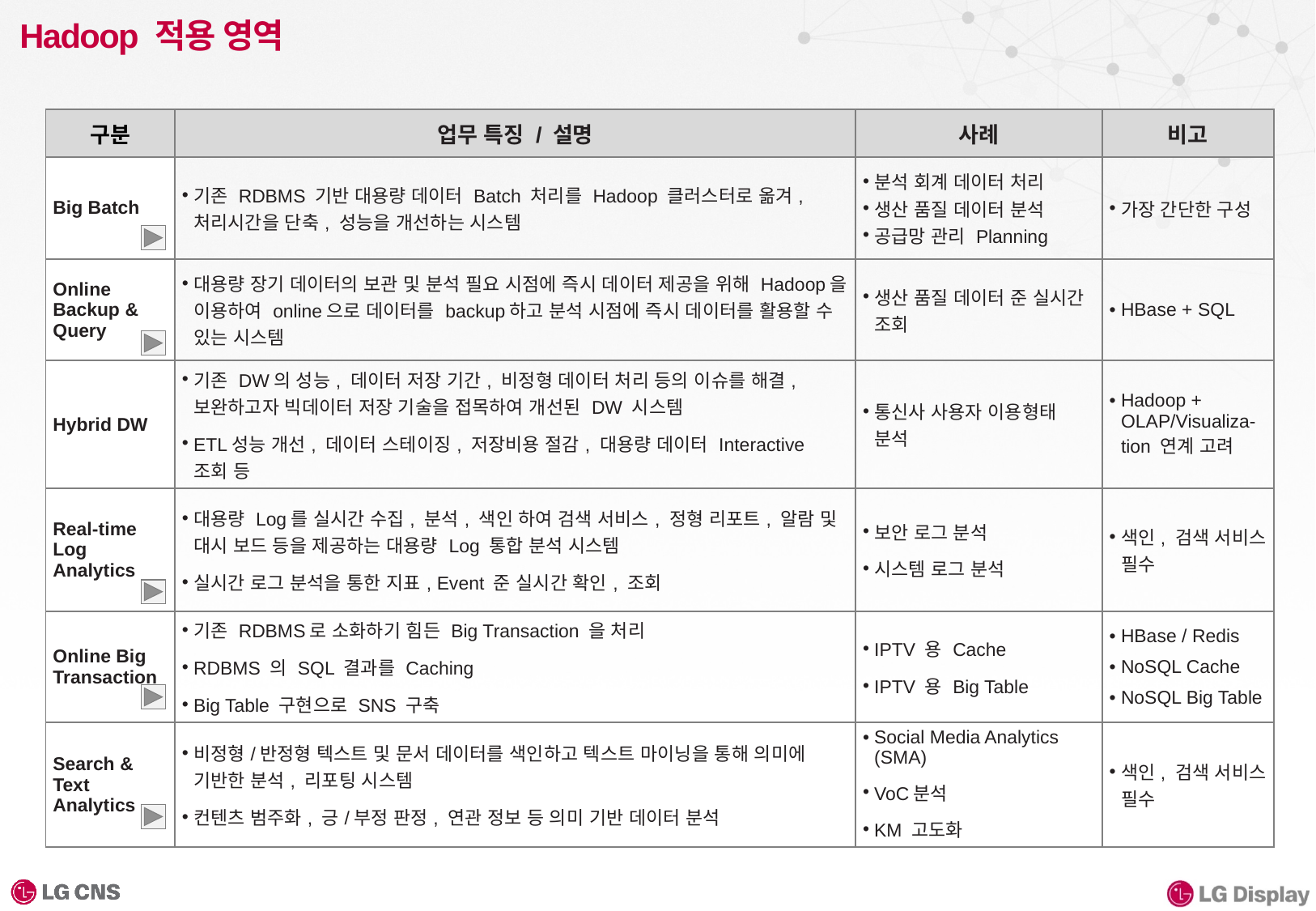

# Hadoop 적용 영역
| 구분 | 업무 특징 / 설명 | 사례 | 비고 |
| --- | --- | --- | --- |
| Big Batch | 기존 RDBMS 기반 대용량 데이터 Batch 처리를 Hadoop 클러스터로 옮겨, 처리시간을 단축, 성능을 개선하는 시스템 | 분석 회계 데이터 처리 생산 품질 데이터 분석 공급망 관리 Planning | 가장 간단한 구성 |
| Online Backup & Query | 대용량 장기 데이터의 보관 및 분석 필요 시점에 즉시 데이터 제공을 위해 Hadoop을 이용하여 online으로 데이터를 backup하고 분석 시점에 즉시 데이터를 활용할 수 있는 시스템 | 생산 품질 데이터 준 실시간 조회 | HBase + SQL |
| Hybrid DW | 기존 DW의 성능, 데이터 저장 기간, 비정형 데이터 처리 등의 이슈를 해결, 보완하고자 빅데이터 저장 기술을 접목하여 개선된 DW 시스템 ETL성능 개선, 데이터 스테이징, 저장비용 절감, 대용량 데이터 Interactive 조회 등 | 통신사 사용자 이용형태 분석 | Hadoop + OLAP/Visualiza-tion 연계 고려 |
| Real-time Log Analytics | 대용량 Log를 실시간 수집, 분석, 색인 하여 검색 서비스, 정형 리포트, 알람 및 대시 보드 등을 제공하는 대용량 Log 통합 분석 시스템 실시간 로그 분석을 통한 지표, Event 준 실시간 확인, 조회 | 보안 로그 분석 시스템 로그 분석 | 색인, 검색 서비스 필수 |
| Online Big Transaction | 기존 RDBMS로 소화하기 힘든 Big Transaction 을 처리 RDBMS 의 SQL 결과를 Caching Big Table 구현으로 SNS 구축 | IPTV 용 Cache IPTV 용 Big Table | HBase / Redis NoSQL Cache NoSQL Big Table |
| Search & Text Analytics | 비정형/반정형 텍스트 및 문서 데이터를 색인하고 텍스트 마이닝을 통해 의미에 기반한 분석, 리포팅 시스템 컨텐츠 범주화, 긍/부정 판정, 연관 정보 등 의미 기반 데이터 분석 | Social Media Analytics (SMA) VoC분석 KM 고도화 | 색인, 검색 서비스 필수 |